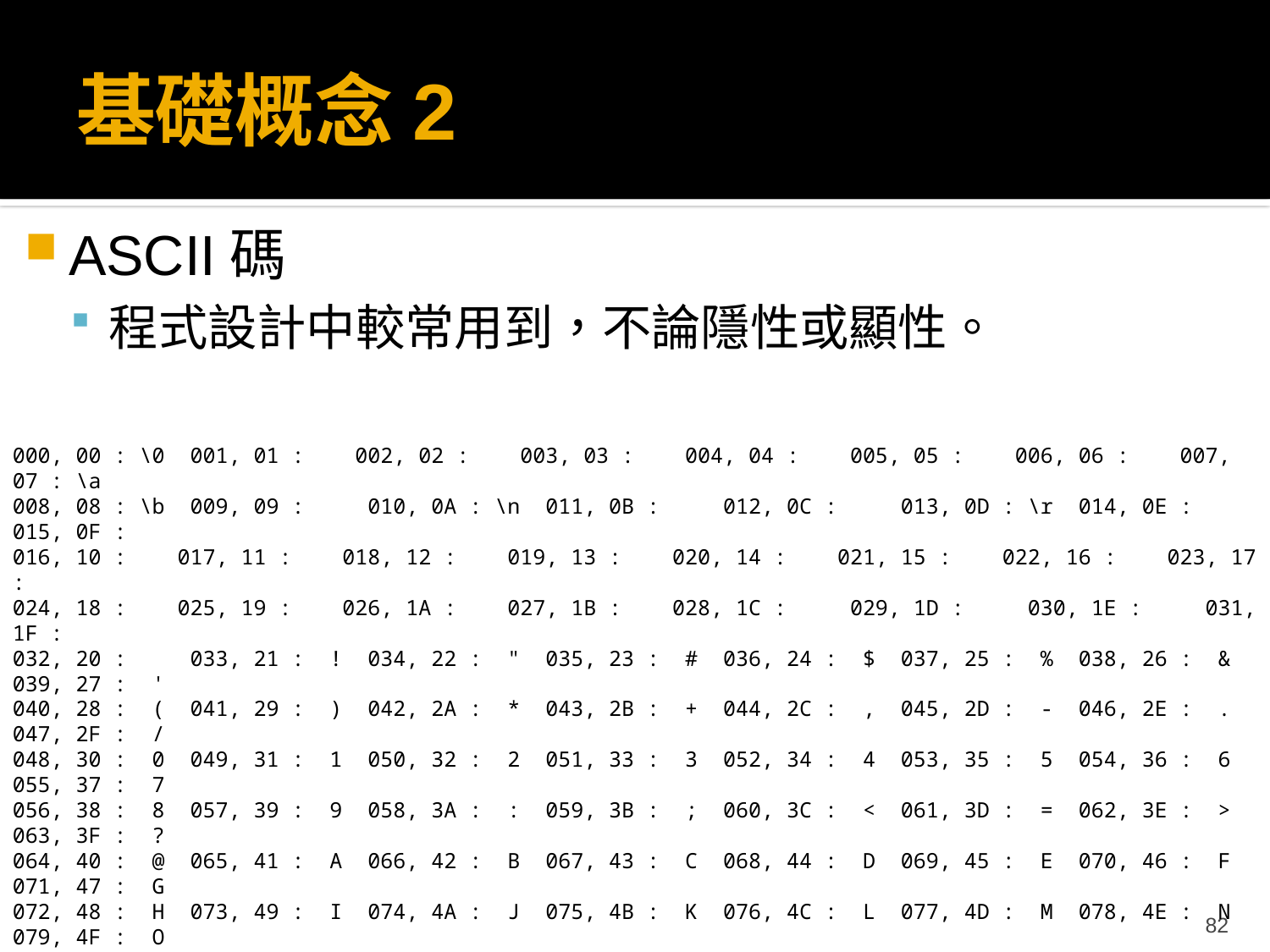

# 基礎概念2
ASCII碼
程式設計中較常用到，不論隱性或顯性。

000, 00 : \0  001, 01 :    002, 02 :    003, 03 :    004, 04 :    005, 05 :    006, 06 :    007, 07 : \a
008, 08 : \b  009, 09 :     010, 0A : \n  011, 0B :     012, 0C :     013, 0D : \r  014, 0E :    015, 0F :
016, 10 :    017, 11 :    018, 12 :    019, 13 :    020, 14 :    021, 15 :    022, 16 :    023, 17 :
024, 18 :    025, 19 :    026, 1A :    027, 1B :    028, 1C :     029, 1D :     030, 1E :     031, 1F :
032, 20 :     033, 21 :  !  034, 22 :  "  035, 23 :  #  036, 24 :  $  037, 25 :  %  038, 26 :  &  039, 27 :  '
040, 28 :  (  041, 29 :  )  042, 2A :  *  043, 2B :  +  044, 2C :  ,  045, 2D :  -  046, 2E :  .  047, 2F :  /
048, 30 :  0  049, 31 :  1  050, 32 :  2  051, 33 :  3  052, 34 :  4  053, 35 :  5  054, 36 :  6  055, 37 :  7
056, 38 :  8  057, 39 :  9  058, 3A :  :  059, 3B :  ;  060, 3C :  <  061, 3D :  =  062, 3E :  >  063, 3F :  ?
064, 40 :  @  065, 41 :  A  066, 42 :  B  067, 43 :  C  068, 44 :  D  069, 45 :  E  070, 46 :  F  071, 47 :  G
072, 48 :  H  073, 49 :  I  074, 4A :  J  075, 4B :  K  076, 4C :  L  077, 4D :  M  078, 4E :  N  079, 4F :  O
080, 50 :  P  081, 51 :  Q  082, 52 :  R  083, 53 :  S  084, 54 :  T  085, 55 :  U  086, 56 :  V  087, 57 :  W
088, 58 :  X  089, 59 :  Y  090, 5A :  Z  091, 5B :  [  092, 5C :  \  093, 5D :  ]  094, 5E :  ^  095, 5F :  _
096, 60 :  `  097, 61 :  a  098, 62 :  b  099, 63 :  c  100, 64 :  d  101, 65 :  e  102, 66 :  f  103, 67 :  g
104, 68 :  h  105, 69 :  i  106, 6A :  j  107, 6B :  k  108, 6C :  l  109, 6D :  m  110, 6E :  n  111, 6F :  o
112, 70 :  p  113, 71 :  q  114, 72 :  r  115, 73 :  s  116, 74 :  t  117, 75 :  u  118, 76 :  v  119, 77 :  w
120, 78 :  x  121, 79 :  y  122, 7A :  z  123, 7B :  {  124, 7C :  |  125, 7D :  }  126, 7E :  ~  127, 7F :
82